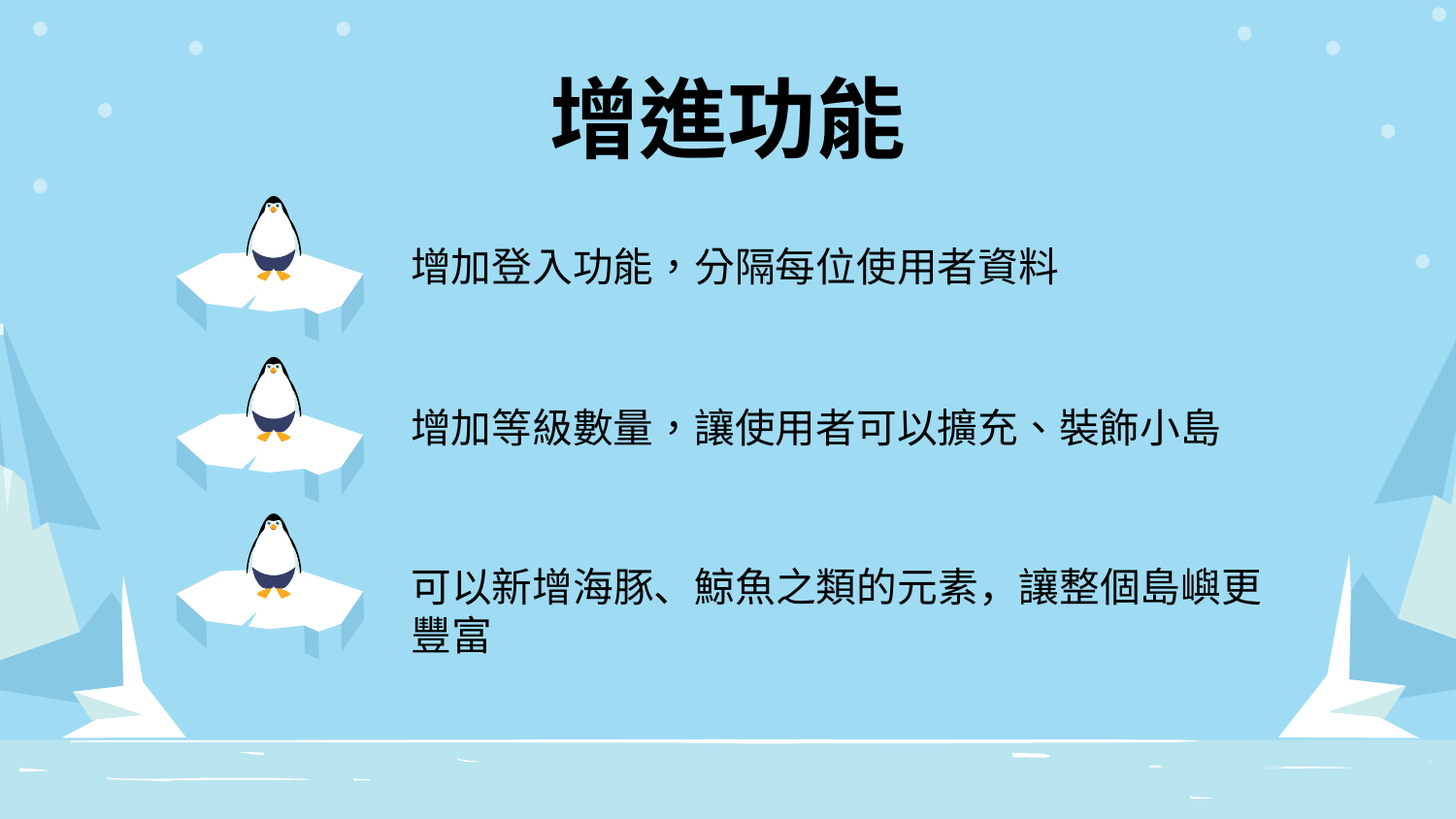

# 增進功能

增加登入功能，分隔每位使用者資料

增加等級數量，讓使用者可以擴充、裝飾小島

可以新增海豚、鯨魚之類的元素，讓整個島嶼更豐富